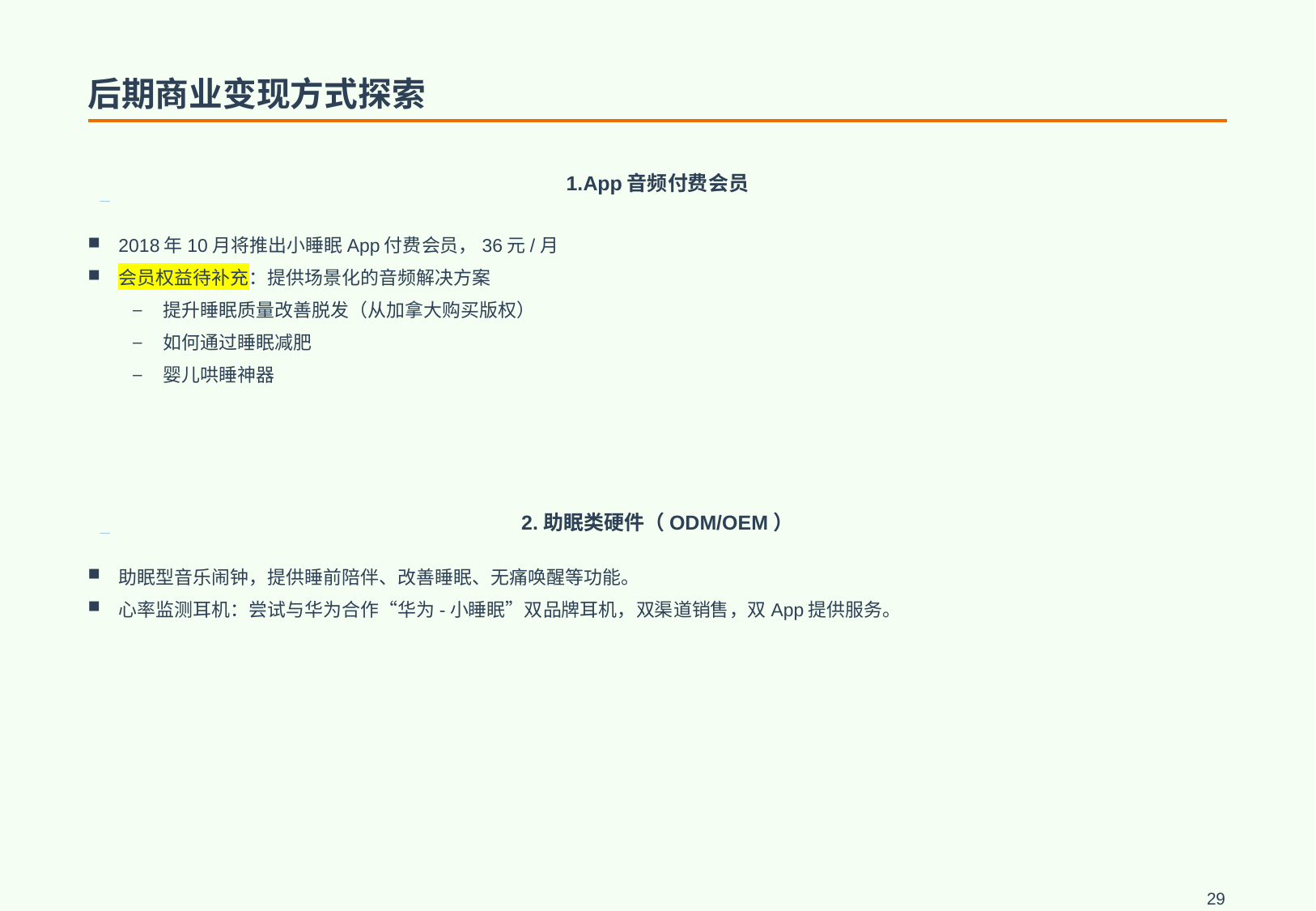

# 后期商业变现方式探索
1.App音频付费会员

2018年10月将推出小睡眠App付费会员，36元/月
会员权益待补充：提供场景化的音频解决方案
提升睡眠质量改善脱发（从加拿大购买版权）
如何通过睡眠减肥
婴儿哄睡神器

2.助眠类硬件（ODM/OEM）

助眠型音乐闹钟，提供睡前陪伴、改善睡眠、无痛唤醒等功能。
心率监测耳机：尝试与华为合作“华为-小睡眠”双品牌耳机，双渠道销售，双App提供服务。